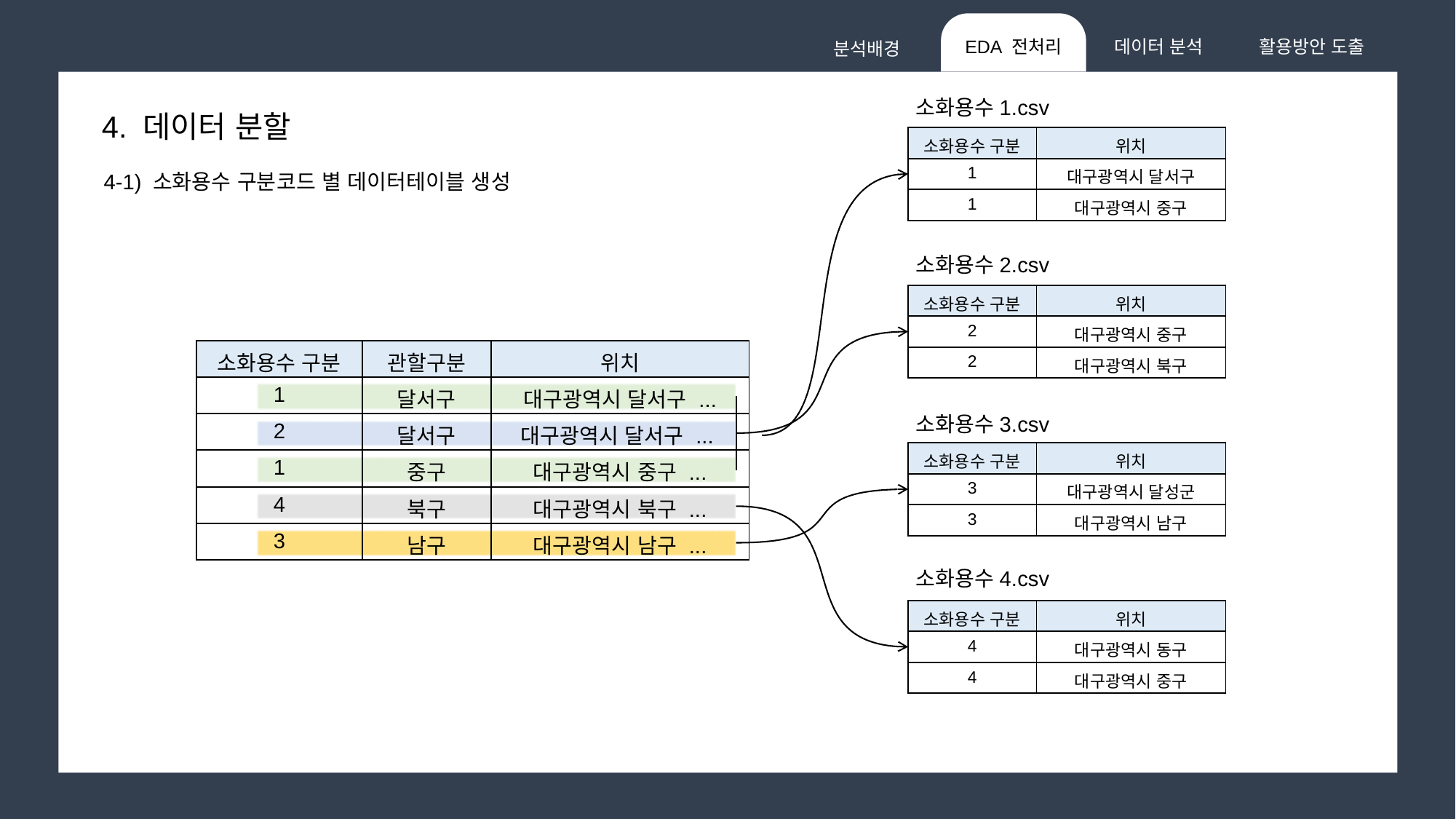

데이터 분석
활용방안 도출
EDA 전처리
분석배경

소화용수1.csv
4. 데이터 분할
| 소화용수 구분 | 위치 |
| --- | --- |
| 1 | 대구광역시 달서구 |
| 1 | 대구광역시 중구 |
4-1) 소화용수 구분코드 별 데이터테이블 생성
소화용수2.csv
| 소화용수 구분 | 위치 |
| --- | --- |
| 2 | 대구광역시 중구 |
| 2 | 대구광역시 북구 |

| 소화용수 구분 | 관할구분 | 위치 |
| --- | --- | --- |
| 1 | 달서구 | 대구광역시 달서구 ... |
| 2 | 달서구 | 대구광역시 달서구 ... |
| 1 | 중구 | 대구광역시 중구 ... |
| 4 | 북구 | 대구광역시 북구 ... |
| 3 | 남구 | 대구광역시 남구 ... |

소화용수3.csv

| 소화용수 구분 | 위치 |
| --- | --- |
| 3 | 대구광역시 달성군 |
| 3 | 대구광역시 남구 |

소화용수4.csv
| 소화용수 구분 | 위치 |
| --- | --- |
| 4 | 대구광역시 동구 |
| 4 | 대구광역시 중구 |